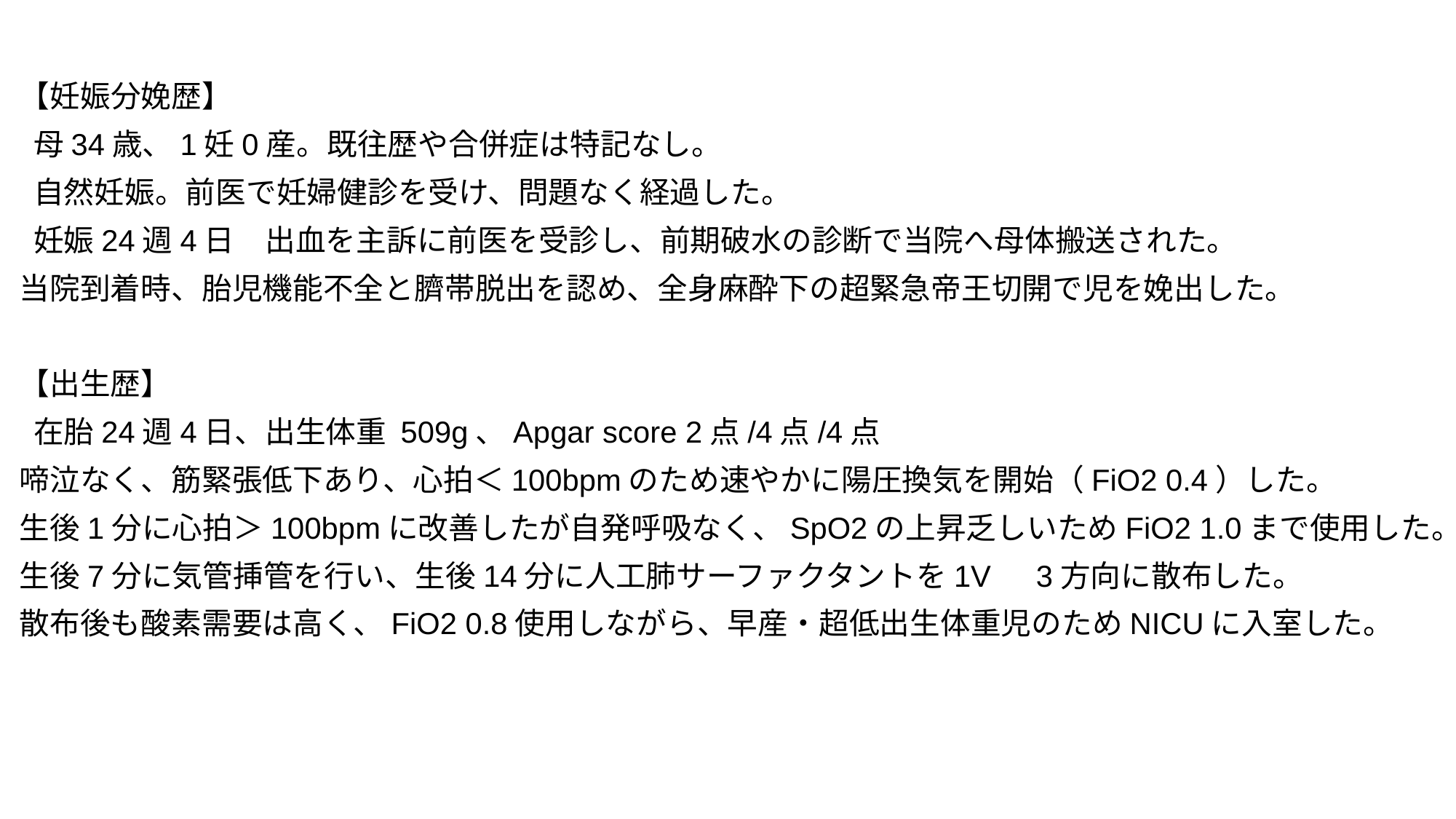

【妊娠分娩歴】
 母34歳、1妊0産。既往歴や合併症は特記なし。
 自然妊娠。前医で妊婦健診を受け、問題なく経過した。
 妊娠24週4日　出血を主訴に前医を受診し、前期破水の診断で当院へ母体搬送された。
当院到着時、胎児機能不全と臍帯脱出を認め、全身麻酔下の超緊急帝王切開で児を娩出した。

【出生歴】
 在胎24週4日、出生体重 509g、Apgar score 2点/4点/4点
啼泣なく、筋緊張低下あり、心拍＜100bpmのため速やかに陽圧換気を開始（FiO2 0.4）した。
生後1分に心拍＞100bpmに改善したが自発呼吸なく、SpO2の上昇乏しいためFiO2 1.0まで使用した。
生後7分に気管挿管を行い、生後14分に人工肺サーファクタントを1V　3方向に散布した。
散布後も酸素需要は高く、FiO2 0.8使用しながら、早産・超低出生体重児のためNICUに入室した。